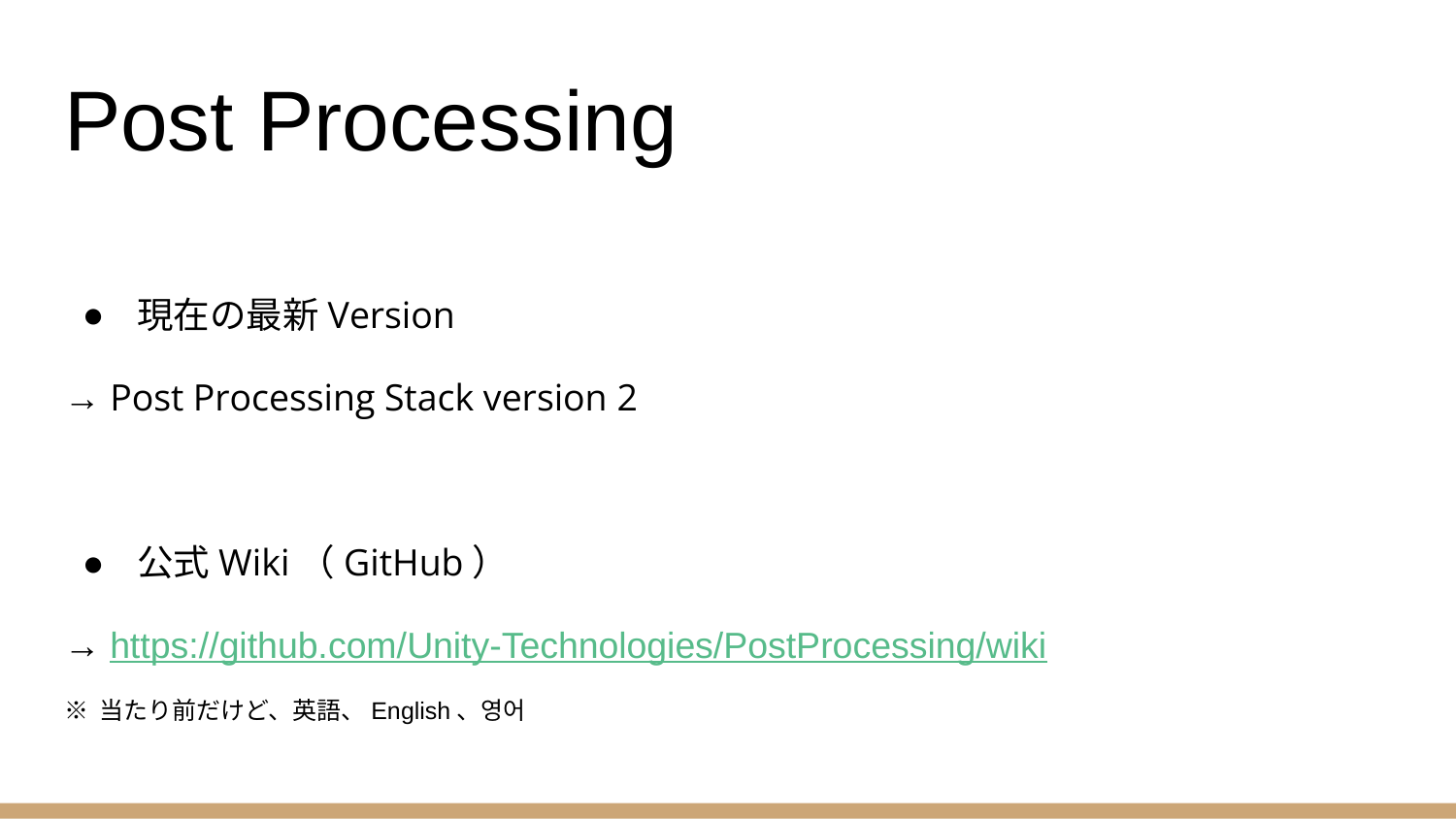

# Post Processing

現在の最新Version
→ Post Processing Stack version 2

公式Wiki（GitHub）
→ https://github.com/Unity-Technologies/PostProcessing/wiki
※ 当たり前だけど、英語、English、영어